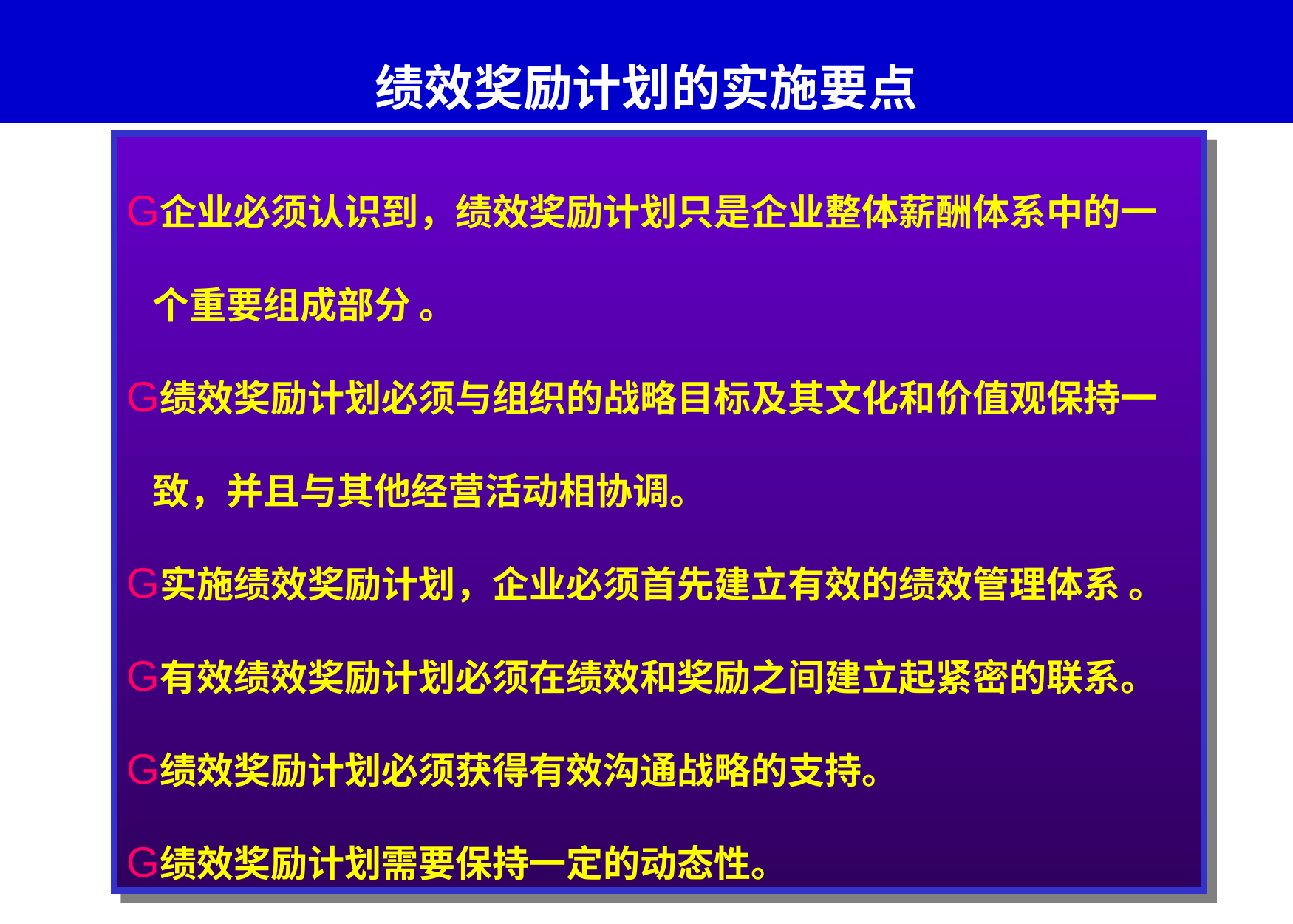

# 绩效奖励计划的实施要点
企业必须认识到，绩效奖励计划只是企业整体薪酬体系中的一
  个重要组成部分 。
绩效奖励计划必须与组织的战略目标及其文化和价值观保持一
  致，并且与其他经营活动相协调。
实施绩效奖励计划，企业必须首先建立有效的绩效管理体系 。
有效绩效奖励计划必须在绩效和奖励之间建立起紧密的联系。
绩效奖励计划必须获得有效沟通战略的支持。
绩效奖励计划需要保持一定的动态性。